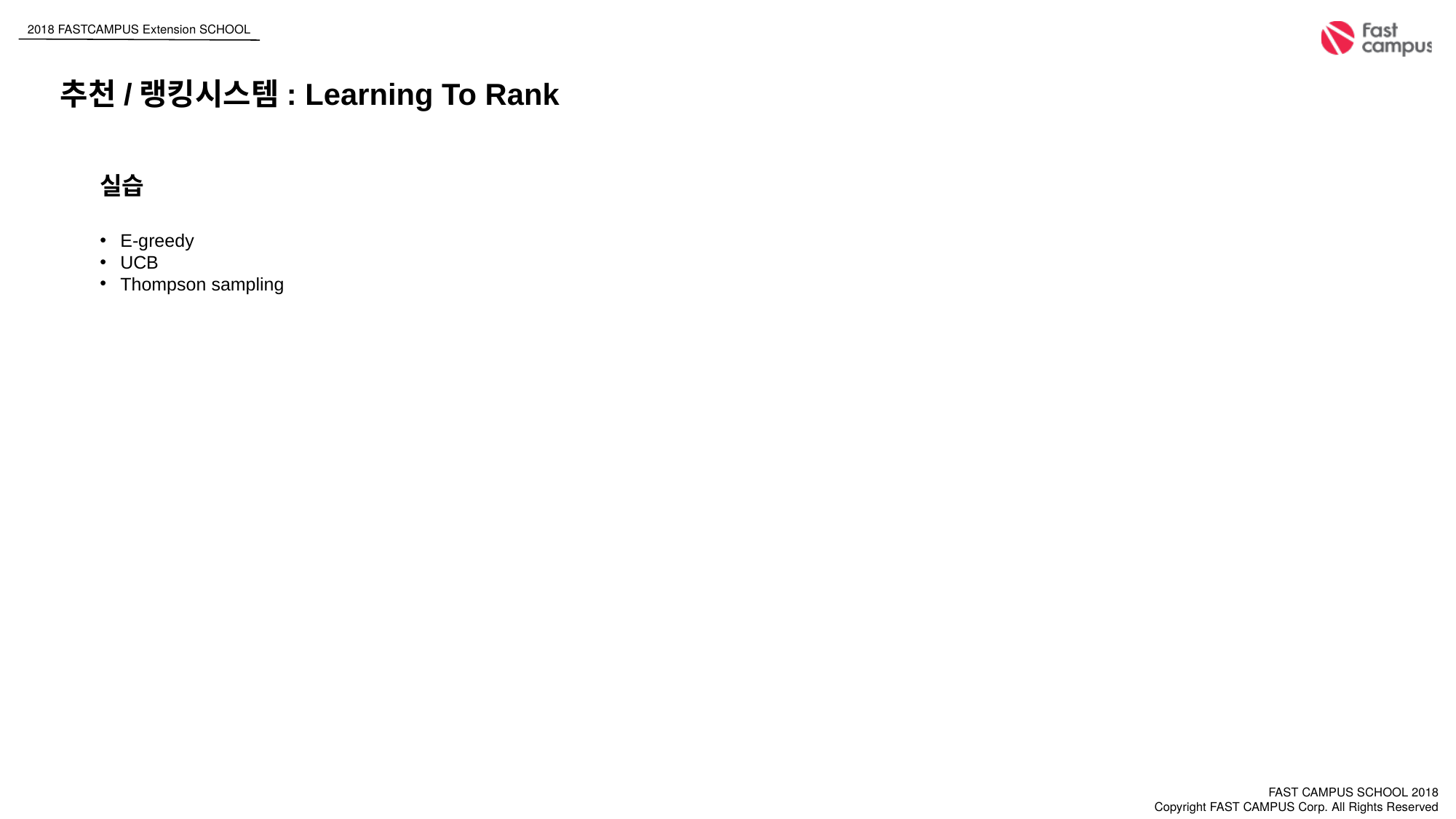

추천/랭킹시스템: Learning To Rank
실습

E-greedy
UCB
Thompson sampling